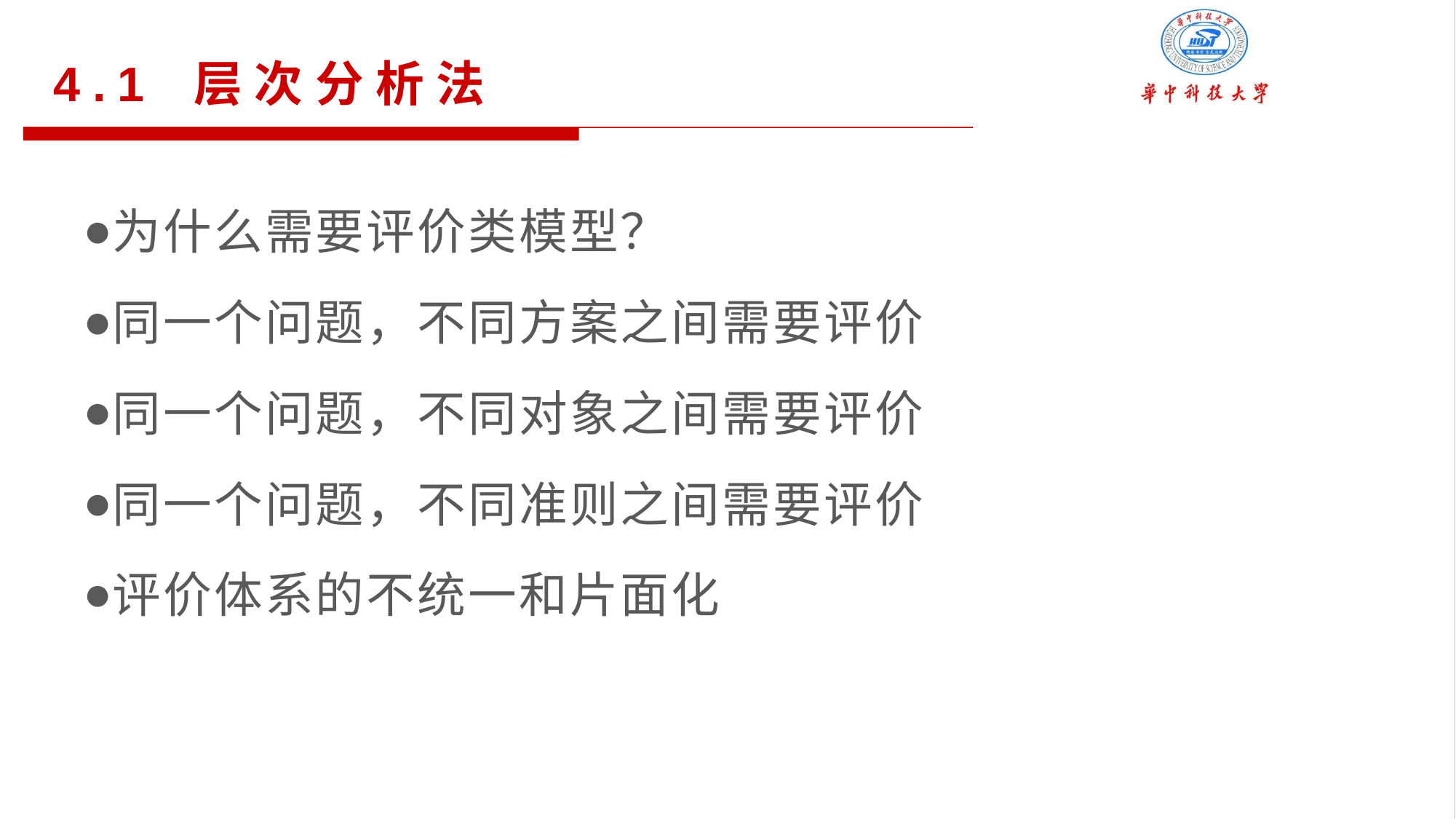

4.1 层次分析法

为什么需要评价类模型？
同一个问题，不同方案之间需要评价
同一个问题，不同对象之间需要评价
同一个问题，不同准则之间需要评价
评价体系的不统一和片面化